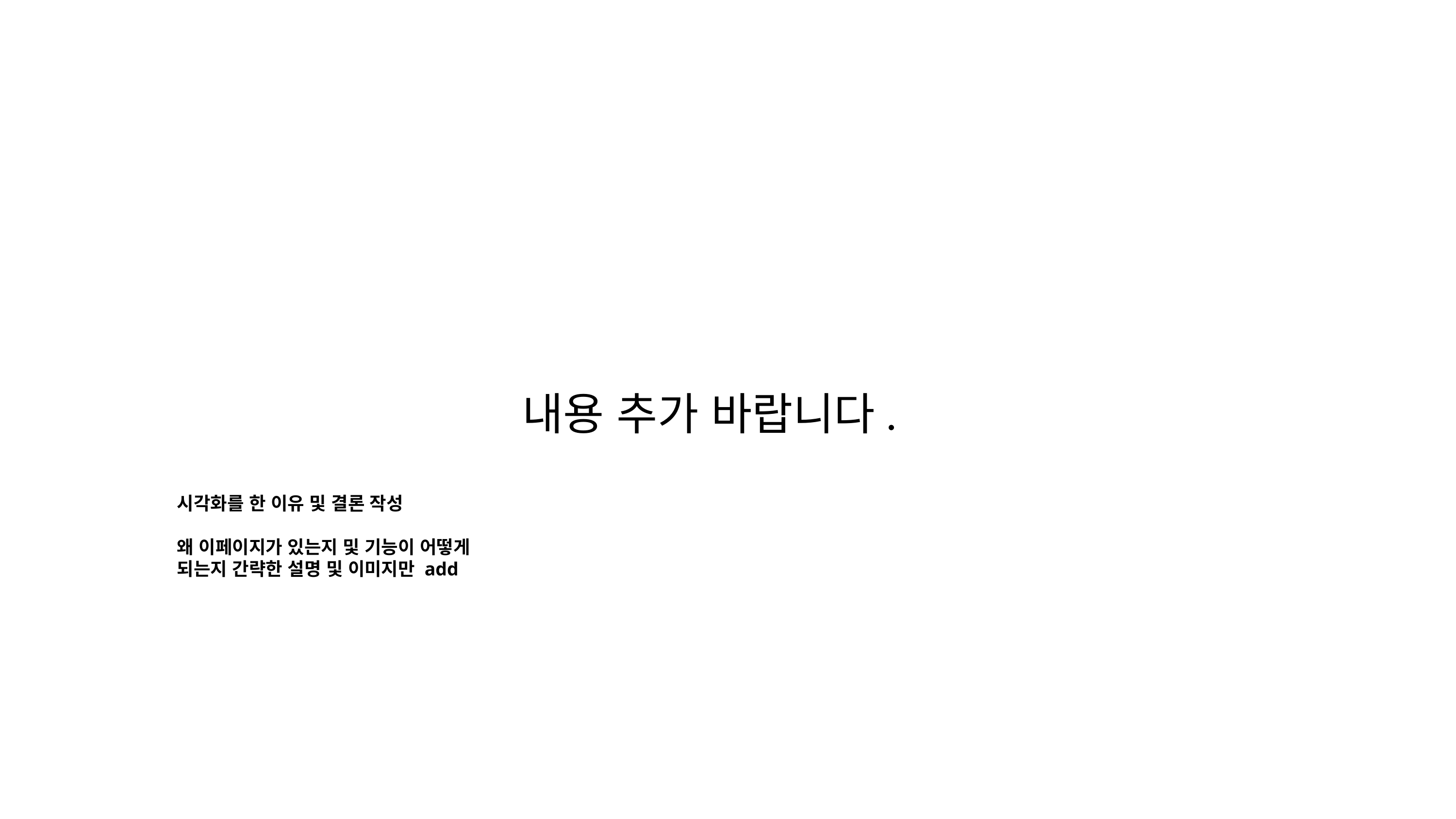

# 내용 추가 바랍니다.
시각화를 한 이유 및 결론 작성

왜 이페이지가 있는지 및 기능이 어떻게 되는지 간략한 설명 및 이미지만 add